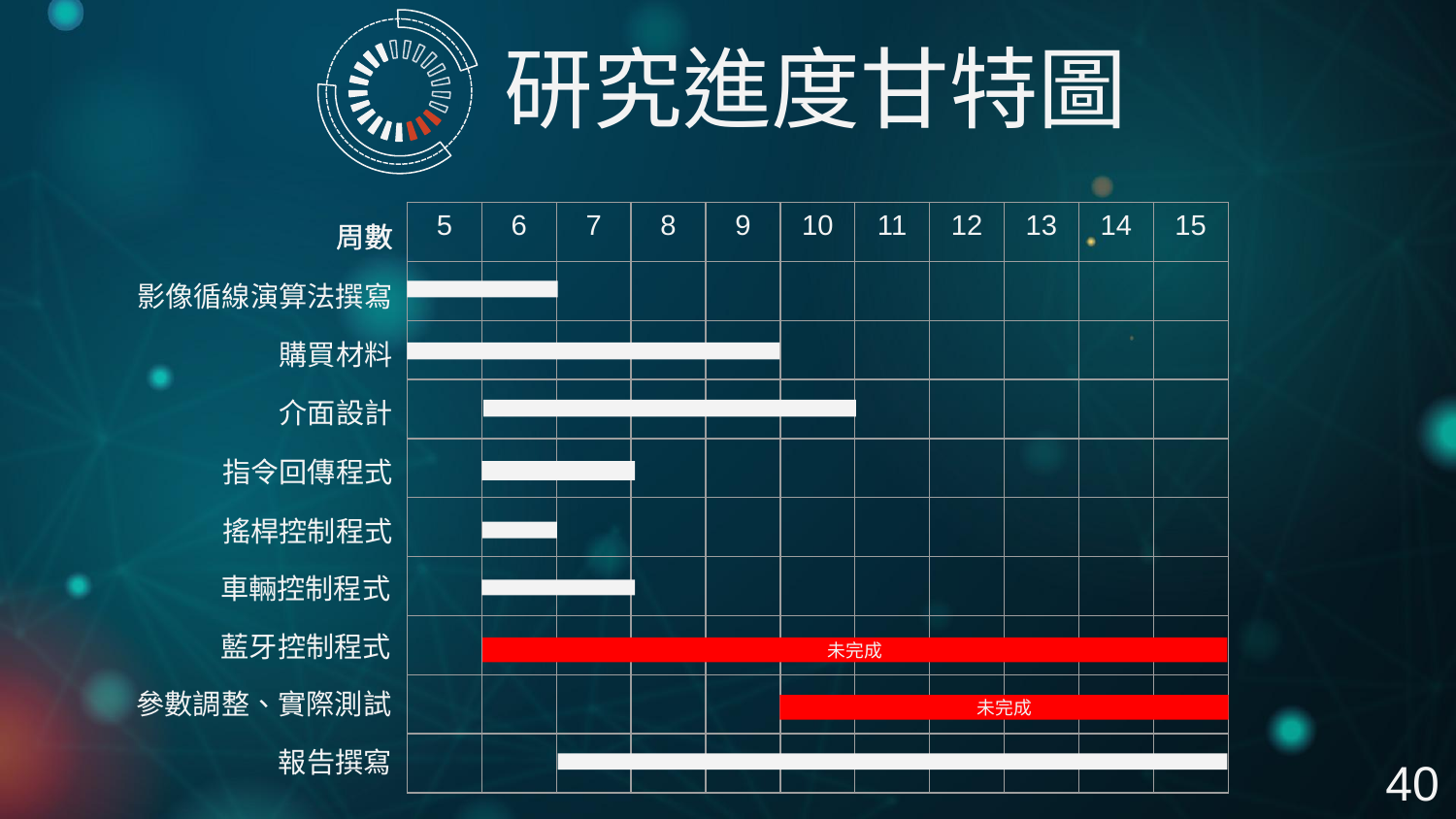

研究進度甘特圖

| 5 | 6 | 7 | 8 | 9 | 10 | 11 | 12 | 13 | 14 | 15 |
| --- | --- | --- | --- | --- | --- | --- | --- | --- | --- | --- |
|  |  |  |  |  |  |  |  |  |  |  |
|  |  |  |  |  |  |  |  |  |  |  |
|  |  |  |  |  |  |  |  |  |  |  |
|  |  |  |  |  |  |  |  |  |  |  |
|  |  |  |  |  |  |  |  |  |  |  |
|  |  |  |  |  |  |  |  |  |  |  |
|  |  |  |  |  |  |  |  |  |  |  |
|  |  |  |  |  |  |  |  |  |  |  |
|  |  |  |  |  |  |  |  |  |  |  |
周數
周數
影像循線演算法撰寫

購買材料

介面設計

指令回傳程式

搖桿控制程式

車輛控制程式

藍牙控制程式
未完成
參數調整、實際測試
未完成
報告撰寫